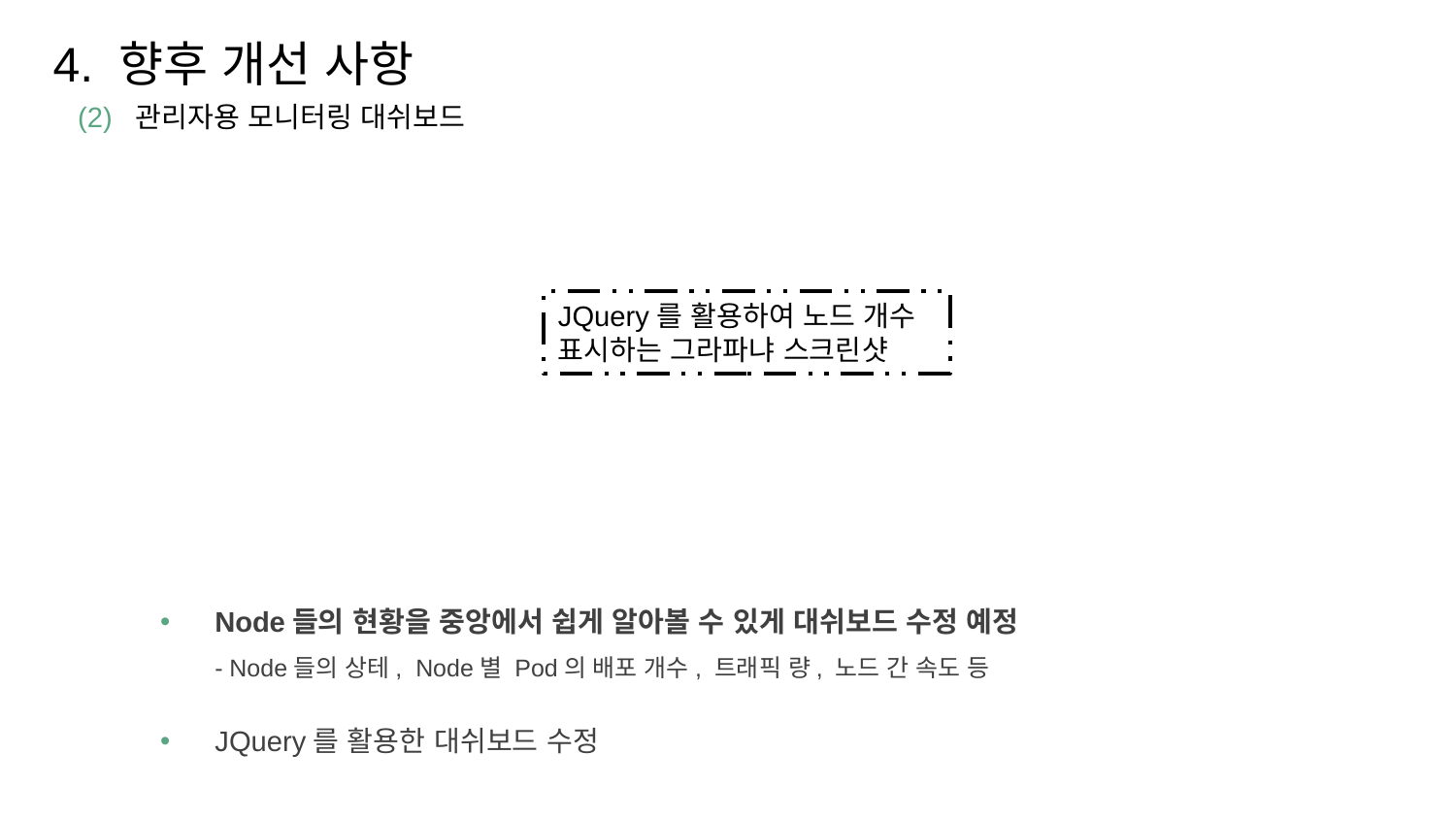

4. 향후 개선 사항
(2)  관리자용 모니터링 대쉬보드
JQuery를 활용하여 노드 개수 표시하는 그라파냐 스크린샷
Node들의 현황을 중앙에서 쉽게 알아볼 수 있게 대쉬보드 수정 예정
- Node들의 상테,  Node별 Pod의 배포 개수, 트래픽 량, 노드 간 속도 등
JQuery를 활용한 대쉬보드 수정